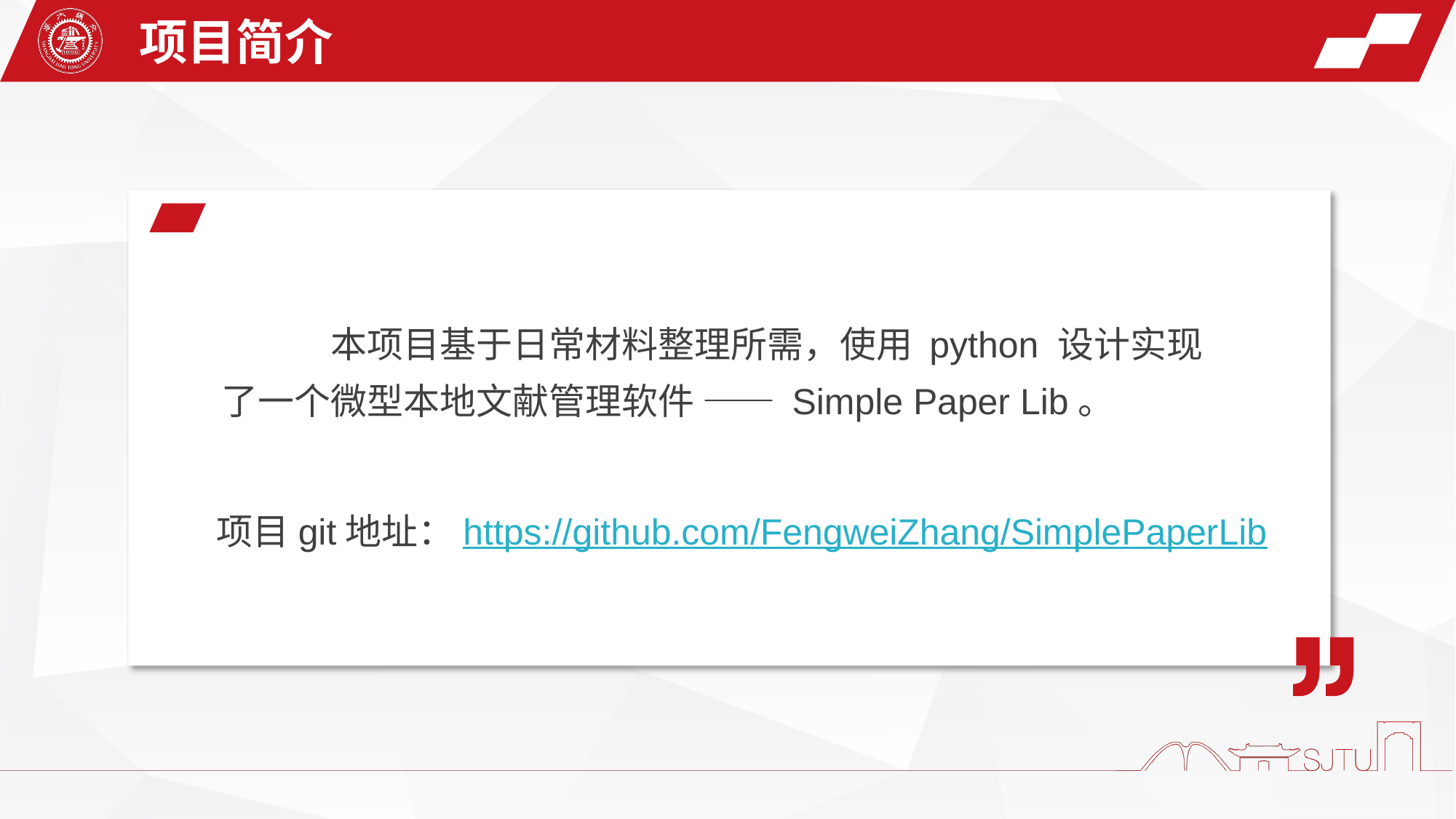

项目简介

	本项目基于日常材料整理所需，使用 python 设计实现了一个微型本地文献管理软件 —— Simple Paper Lib。
项目git地址：https://github.com/FengweiZhang/SimplePaperLib